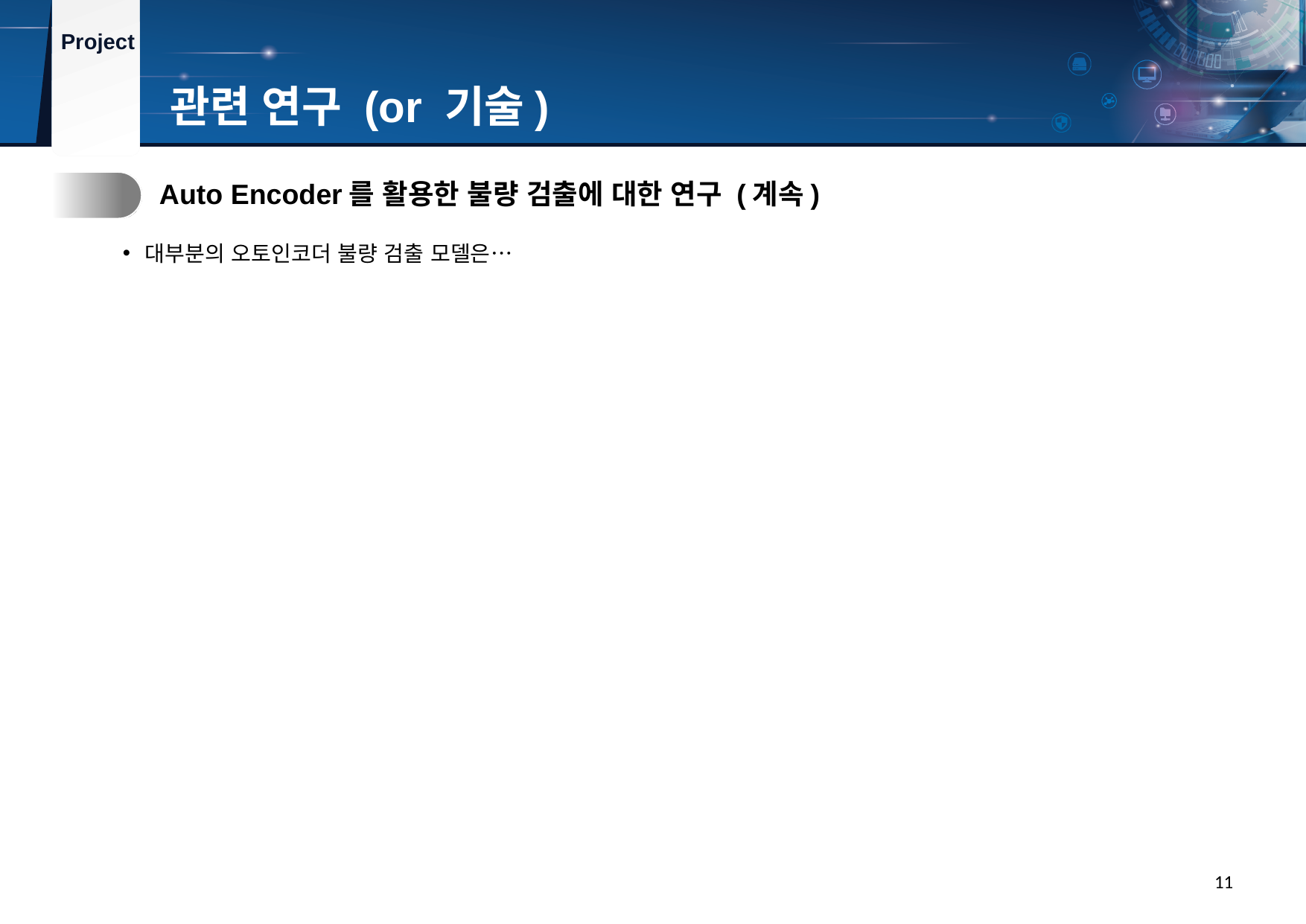

관련 연구 (or 기술)

2.
Auto Encoder를 활용한 불량 검출에 대한 연구 (계속)
대부분의 오토인코더 불량 검출 모델은…
11